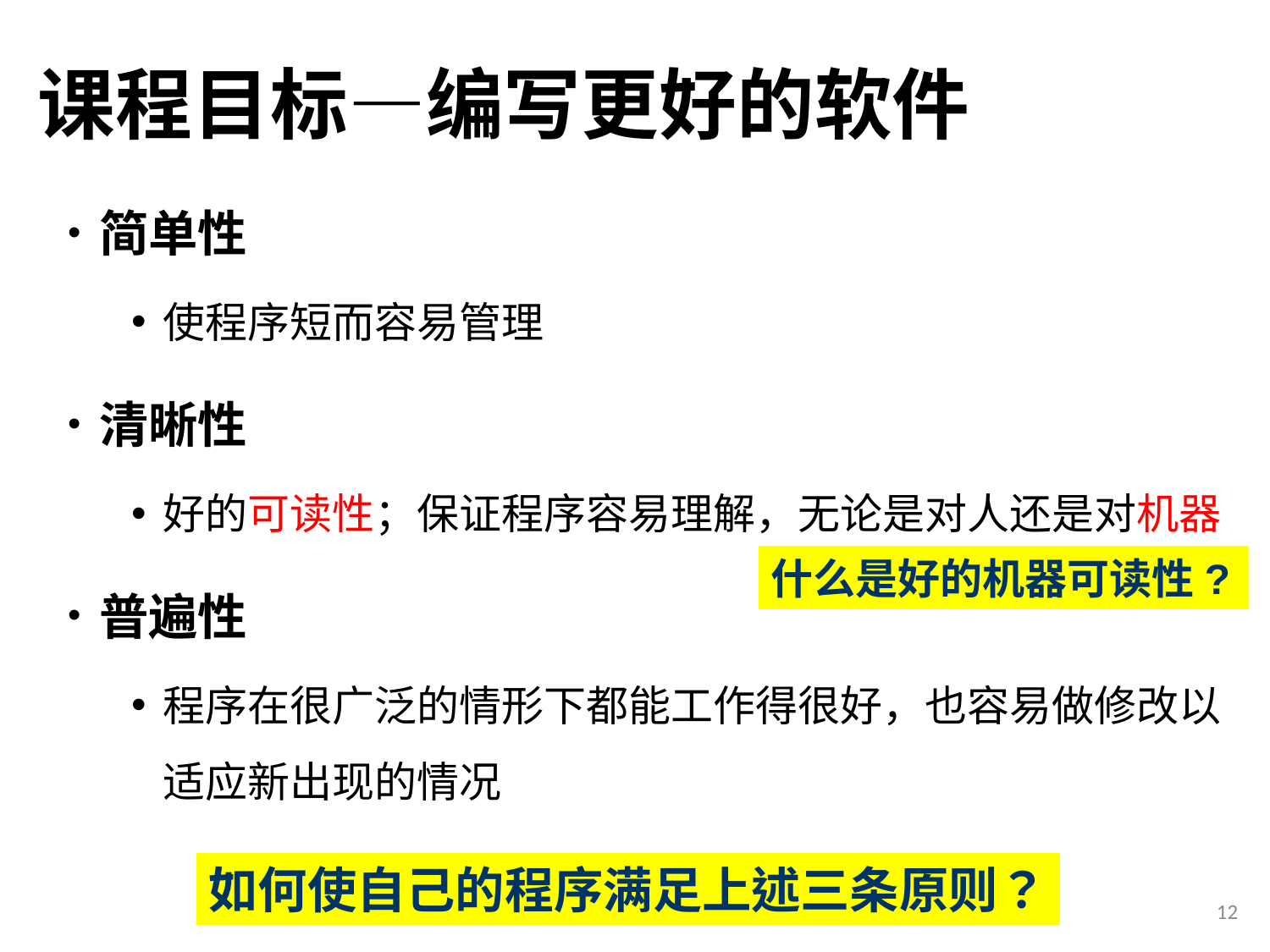

# 课程目标—编写更好的软件
简单性
使程序短而容易管理
清晰性
好的可读性；保证程序容易理解，无论是对人还是对机器
普遍性
程序在很广泛的情形下都能工作得很好，也容易做修改以适应新出现的情况
什么是好的机器可读性?
如何使自己的程序满足上述三条原则？
12